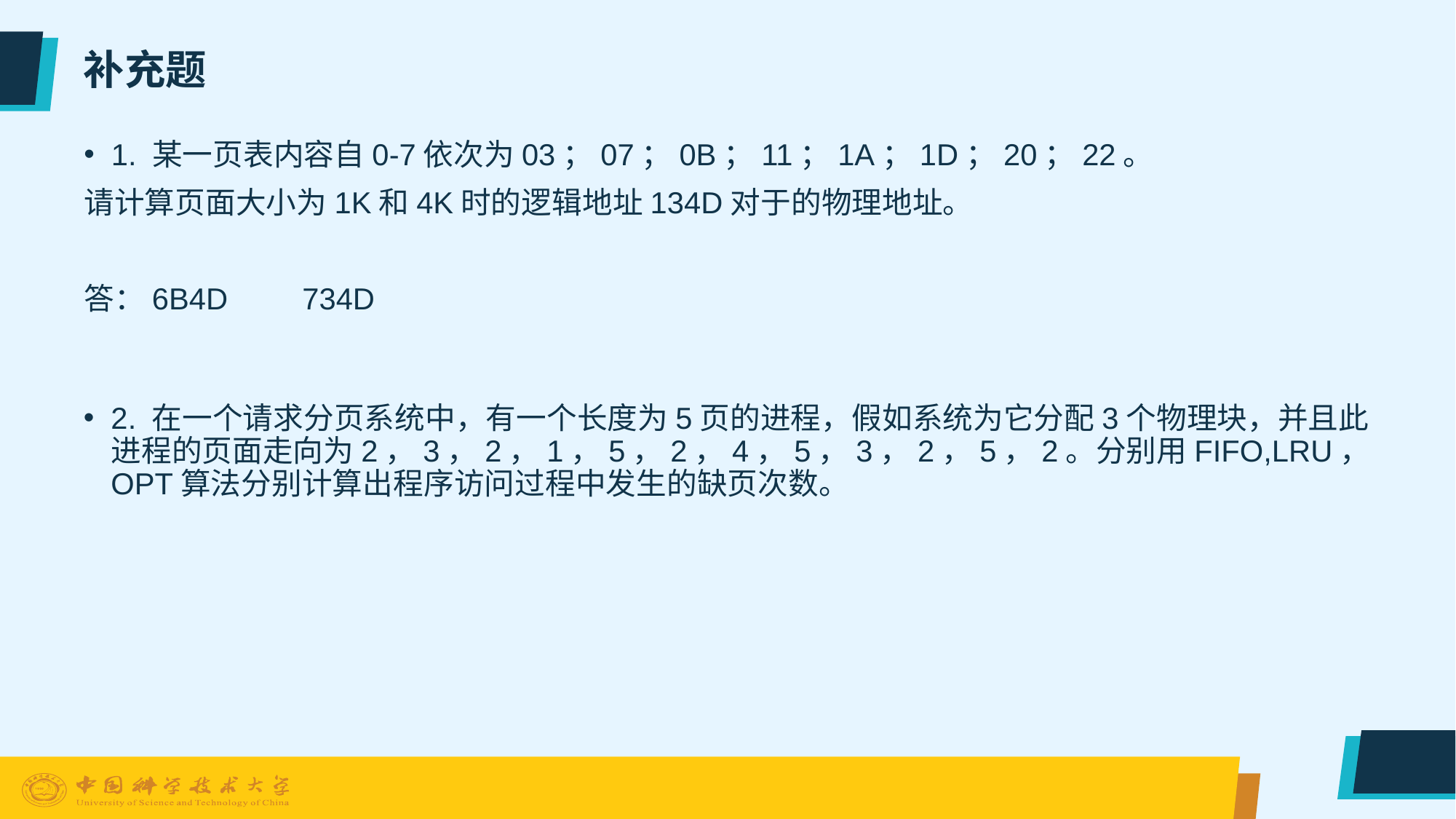

# 补充题
1. 某一页表内容自0-7依次为03；07；0B；11；1A；1D；20；22。
请计算页面大小为1K和4K时的逻辑地址134D对于的物理地址。

答：6B4D	734D
2. 在一个请求分页系统中，有一个长度为5页的进程，假如系统为它分配3个物理块，并且此进程的页面走向为2，3，2，1，5，2，4，5，3，2，5，2。分别用FIFO,LRU，OPT算法分别计算出程序访问过程中发生的缺页次数。

25